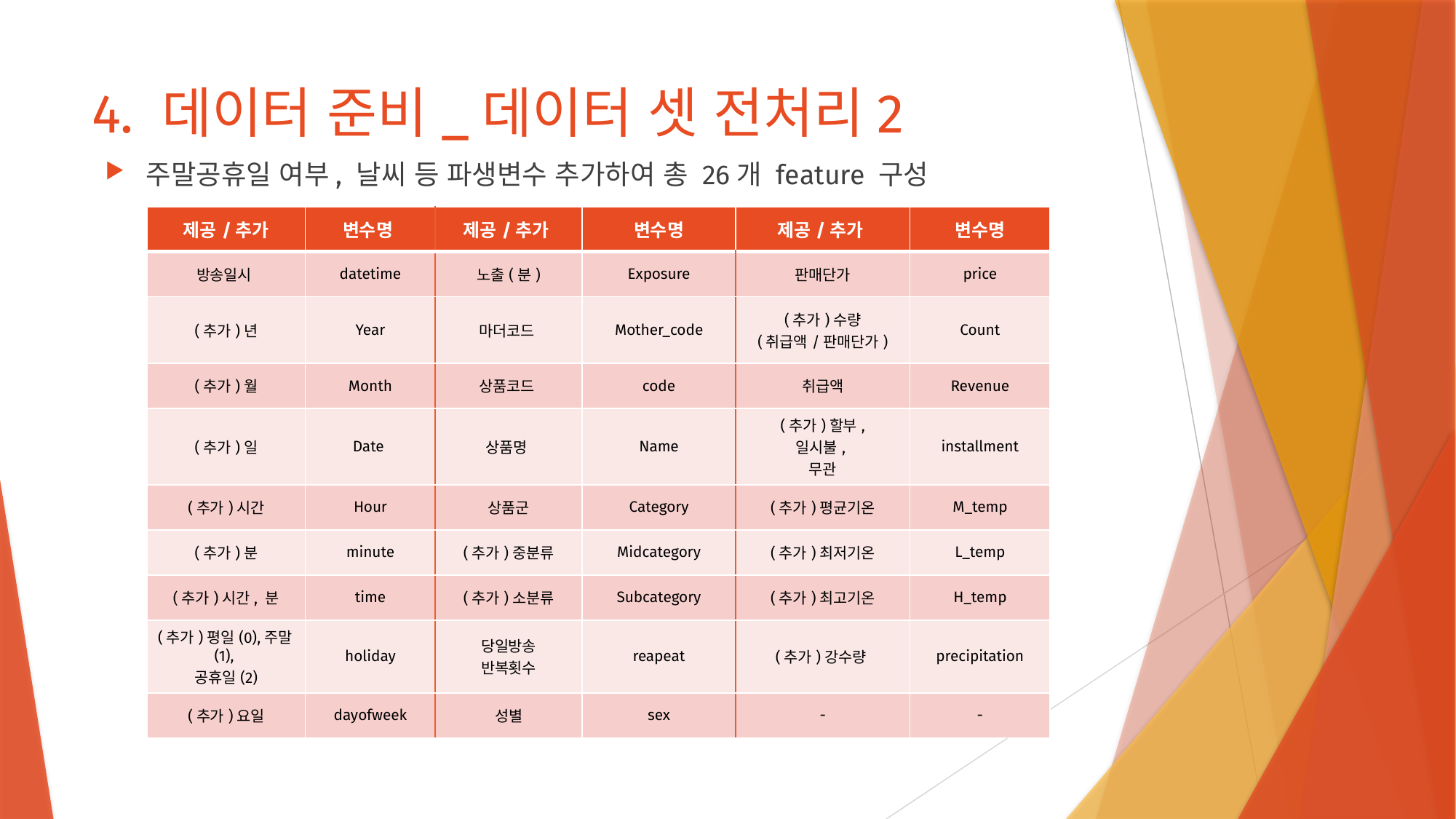

# 4. 데이터 준비_데이터 셋 전처리2
주말공휴일 여부, 날씨 등 파생변수 추가하여 총 26개 feature 구성

| 제공/추가 | 변수명 | 제공/추가 | 변수명 | 제공/추가 | 변수명 |
| --- | --- | --- | --- | --- | --- |
| 방송일시 | datetime | 노출(분) | Exposure | 판매단가 | price |
| (추가)년 | Year | 마더코드 | Mother\_code | (추가)수량 (취급액/판매단가) | Count |
| (추가)월 | Month | 상품코드 | code | 취급액 | Revenue |
| (추가)일 | Date | 상품명 | Name | (추가)할부, 일시불, 무관 | installment |
| (추가)시간 | Hour | 상품군 | Category | (추가)평균기온 | M\_temp |
| (추가)분 | minute | (추가)중분류 | Midcategory | (추가)최저기온 | L\_temp |
| (추가)시간, 분 | time | (추가)소분류 | Subcategory | (추가)최고기온 | H\_temp |
| (추가)평일(0),주말(1), 공휴일(2) | holiday | 당일방송 반복횟수 | reapeat | (추가)강수량 | precipitation |
| (추가)요일 | dayofweek | 성별 | sex | - | - |